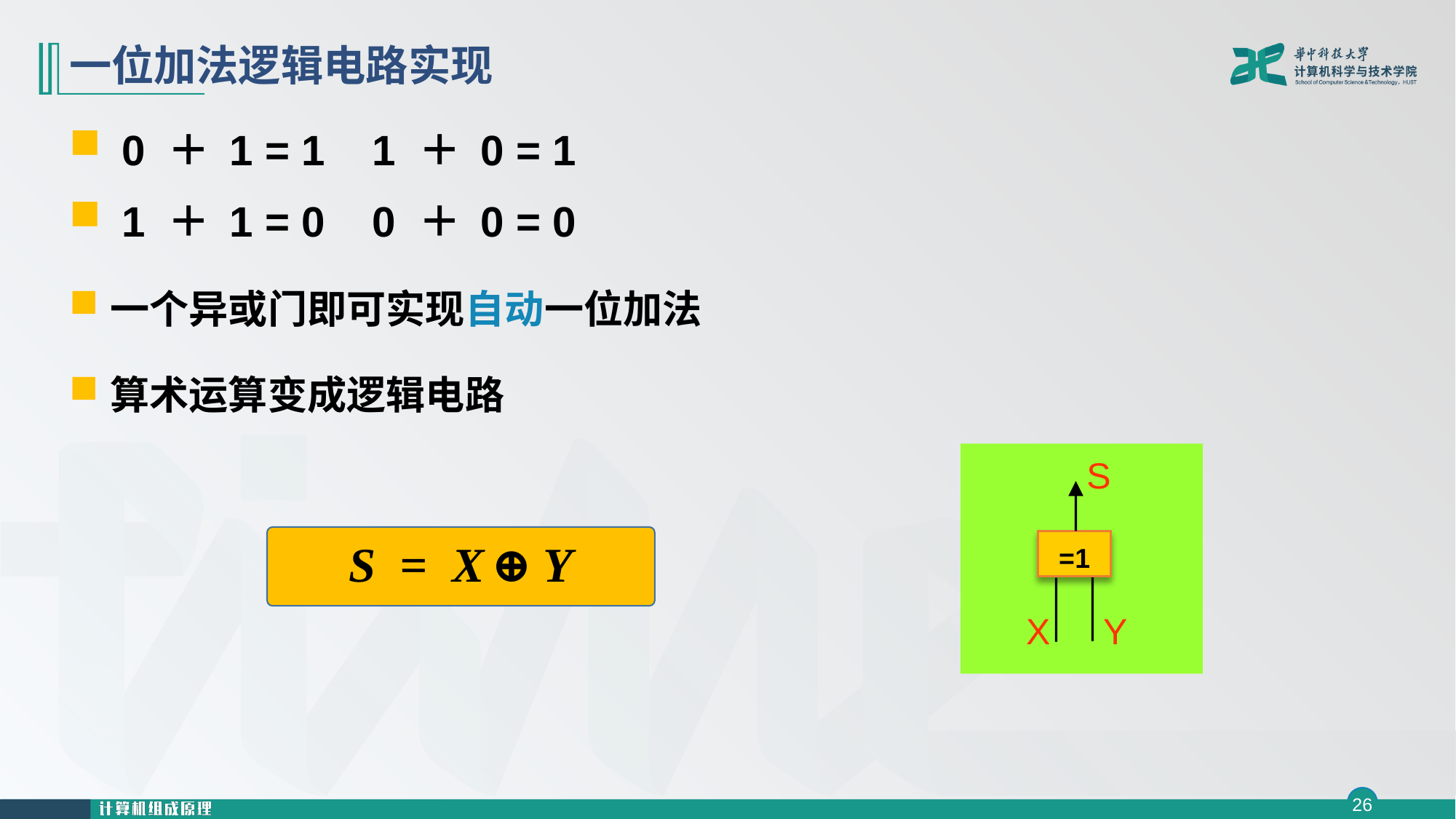

# 一位加法逻辑电路实现
 0 ＋ 1 = 1    1 ＋ 0 = 1
 1 ＋ 1 = 0    0 ＋ 0 = 0
一个异或门即可实现自动一位加法
算术运算变成逻辑电路

S

=1

X
Y
S  =  X ⊕ Y